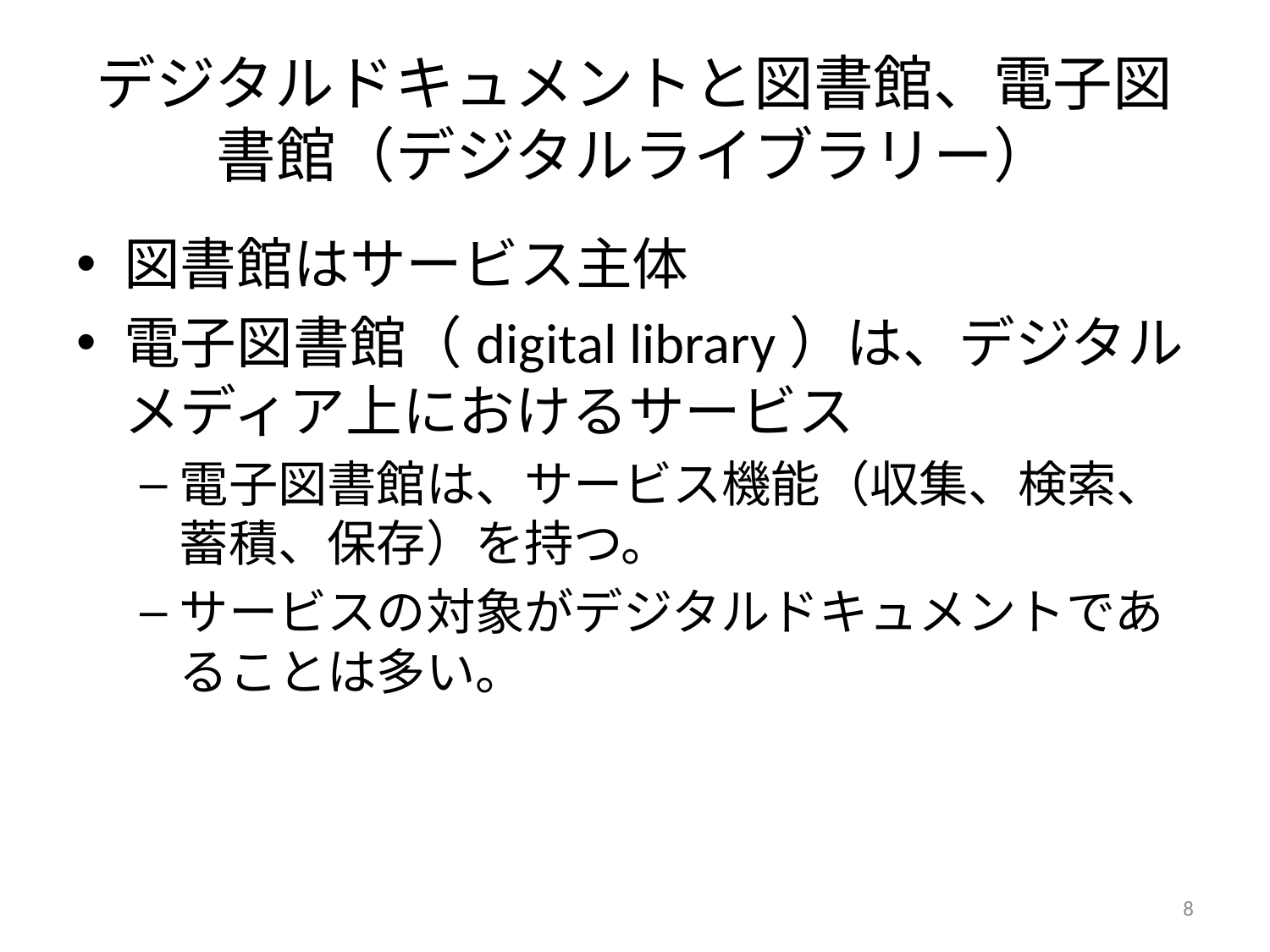

# デジタルドキュメントと図書館、電子図書館（デジタルライブラリー）
図書館はサービス主体
電子図書館（digital library）は、デジタルメディア上におけるサービス
電子図書館は、サービス機能（収集、検索、蓄積、保存）を持つ。
サービスの対象がデジタルドキュメントであることは多い。
8